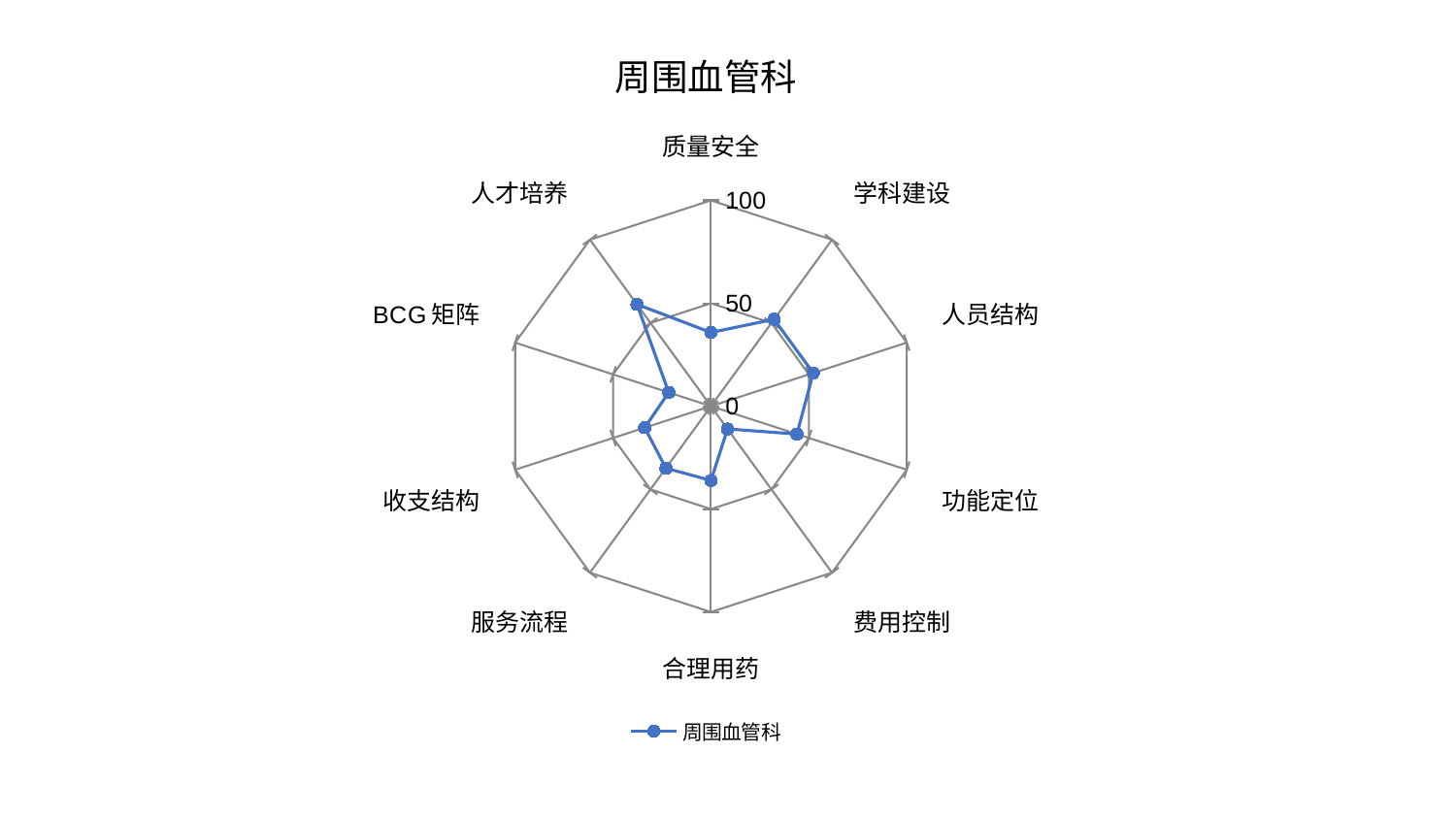

### Chart: 周围血管科

| Category | 周围血管科 |
|---|---|
| 质量安全 | 35.82585229186499 |
| 学科建设 | 52.19435011255398 |
| 人员结构 | 52.250052435007454 |
| 功能定位 | 43.90382458223742 |
| 费用控制 | 13.688496303672753 |
| 合理用药 | 36.10786003638199 |
| 服务流程 | 37.25325696300967 |
| 收支结构 | 33.85670740306322 |
| BCG矩阵 | 21.57623660356813 |
| 人才培养 | 61.15304538319427 |
116